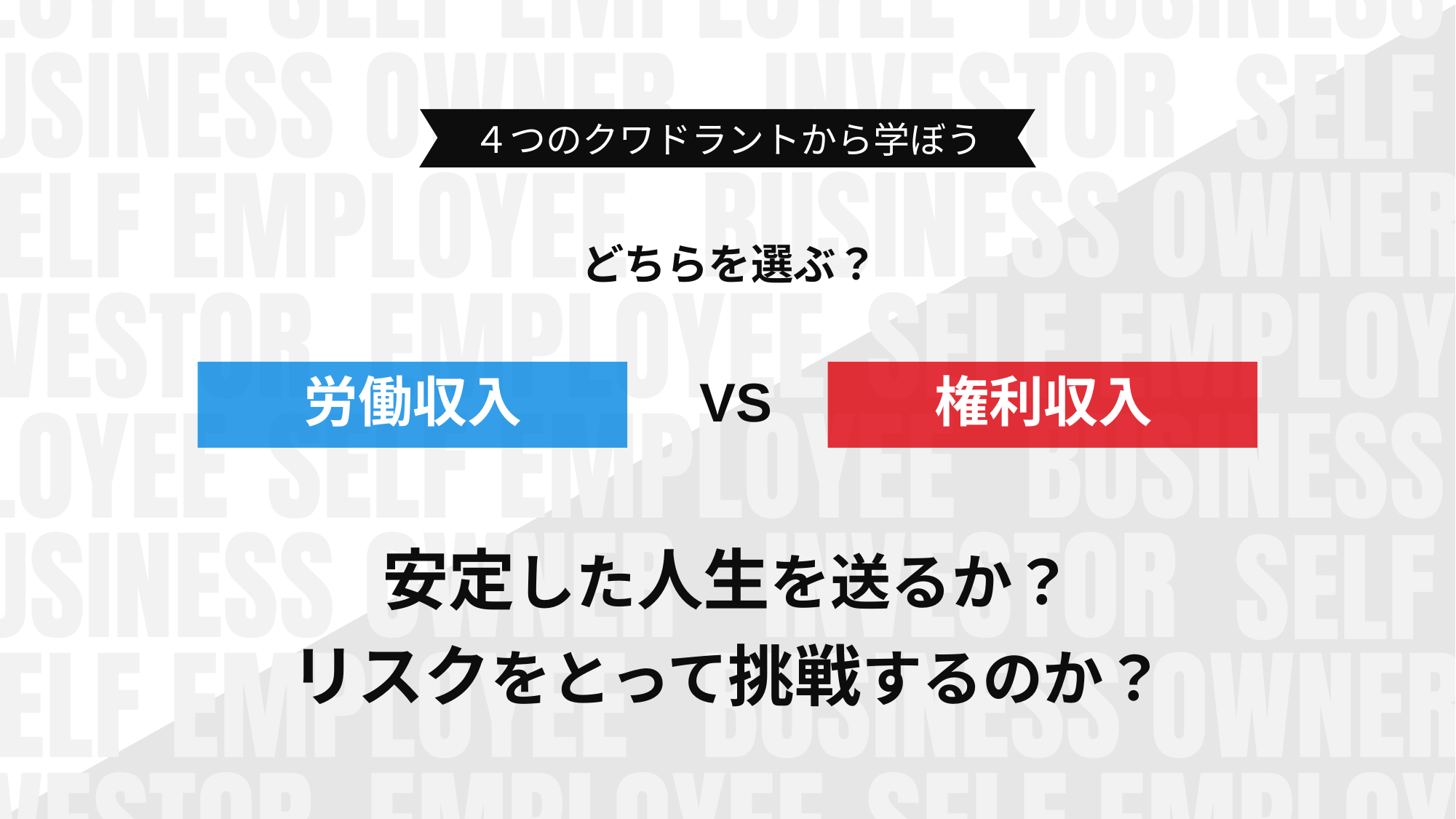

EMPLOYEE
SELF EMPLOYEE
BUSINESS OWNER
BUSINESS OWNER
INVESTOR
SELF EMPLOYEE
BUSINESS OWNER
SELF EMPLOYEE
INVESTOR
EMPLOYEE
SELF EMPLOYEE
EMPLOYEE
SELF EMPLOYEE
BUSINESS OWNER
BUSINESS OWNER
INVESTOR
SELF EMPLOYEE
BUSINESS OWNER
SELF EMPLOYEE
INVESTOR
EMPLOYEE
SELF EMPLOYEE

４つのクワドラントから学ぼう
どちらを選ぶ？

労働収入
VS
権利収入
安定した人生を送るか？
リスクをとって挑戦するのか？